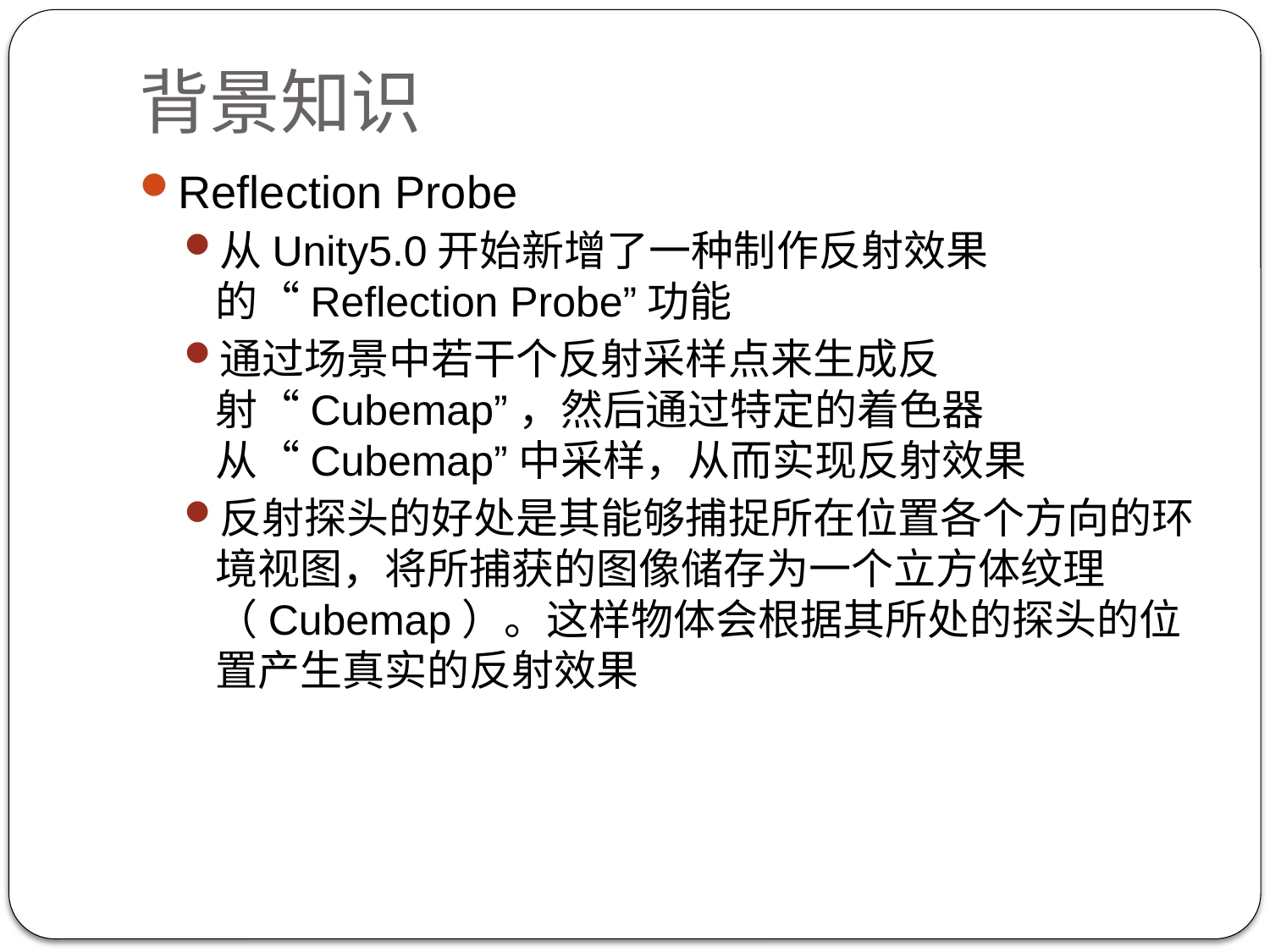

# 背景知识
Reflection Probe
从Unity5.0开始新增了一种制作反射效果的“Reflection Probe”功能
通过场景中若干个反射采样点来生成反射“Cubemap”，然后通过特定的着色器从“Cubemap”中采样，从而实现反射效果
反射探头的好处是其能够捕捉所在位置各个方向的环境视图，将所捕获的图像储存为一个立方体纹理（Cubemap）。这样物体会根据其所处的探头的位置产生真实的反射效果